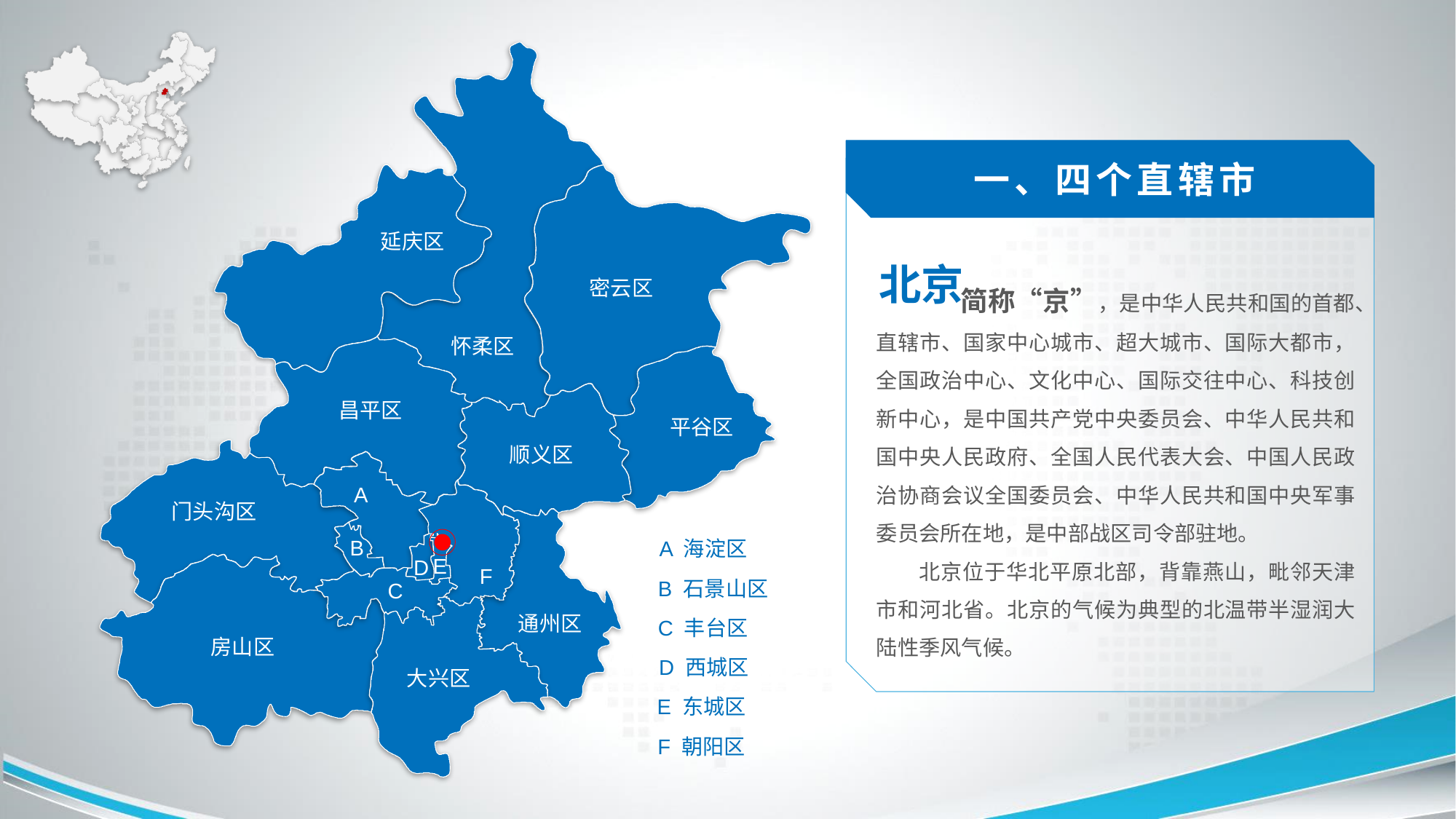

一、四个直辖市

延庆区
密云区
怀柔区
昌平区
平谷区
顺义区
A
B
E
D
F
C
门头沟区
A 海淀区
B 石景山区
C 丰台区
D 西城区
E 东城区
F 朝阳区
通州区
房山区
大兴区
北京
                简称“京”，是中华人民共和国的首都、直辖市、国家中心城市、超大城市、国际大都市，全国政治中心、文化中心、国际交往中心、科技创新中心，是中国共产党中央委员会、中华人民共和国中央人民政府、全国人民代表大会、中国人民政治协商会议全国委员会、中华人民共和国中央军事委员会所在地，是中部战区司令部驻地。
       北京位于华北平原北部，背靠燕山，毗邻天津市和河北省。北京的气候为典型的北温带半湿润大陆性季风气候。